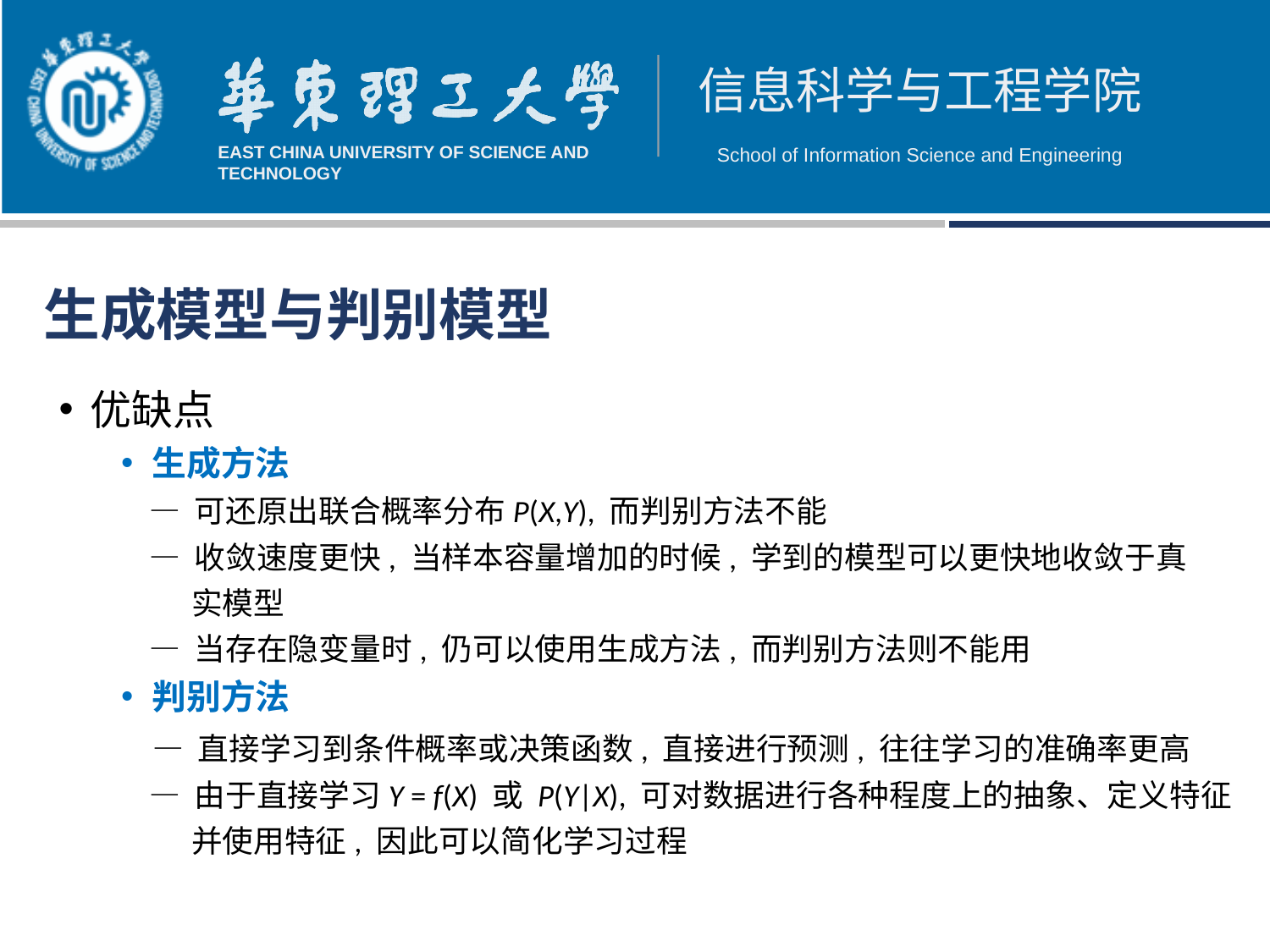

生成模型与判别模型
优缺点
生成方法
    — 可还原出联合概率分布P(X,Y), 而判别方法不能
    — 收敛速度更快, 当样本容量增加的时候, 学到的模型可以更快地收敛于真
         实模型
    — 当存在隐变量时, 仍可以使用生成方法, 而判别方法则不能用
判别方法
    — 直接学习到条件概率或决策函数, 直接进行预测, 往往学习的准确率更高
    — 由于直接学习Y = f(X) 或 P(Y|X), 可对数据进行各种程度上的抽象、定义特征
         并使用特征, 因此可以简化学习过程
83